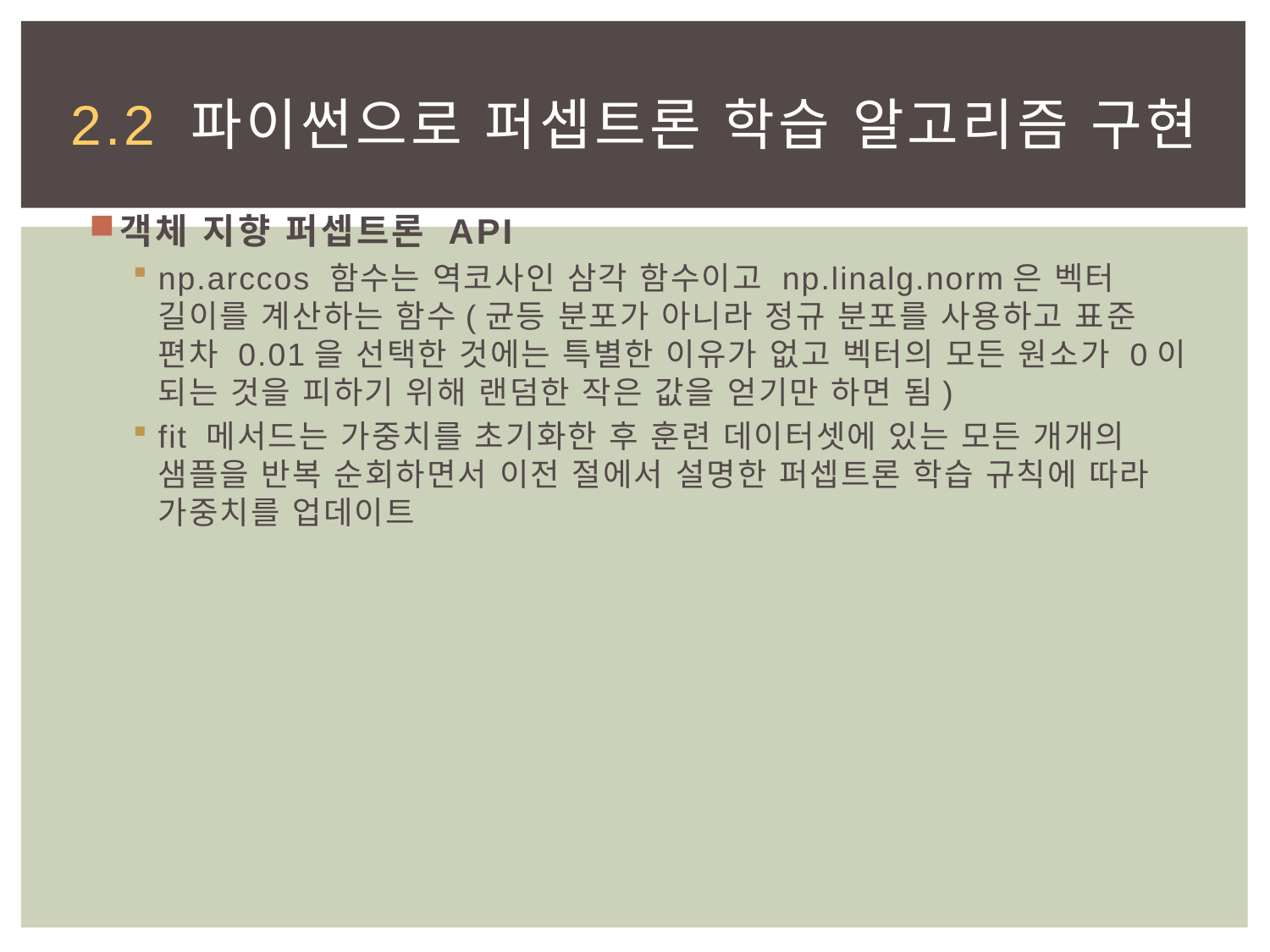

# 2.2 파이썬으로 퍼셉트론 학습 알고리즘 구현
객체 지향 퍼셉트론 API
np.arccos 함수는 역코사인 삼각 함수이고 np.linalg.norm은 벡터 길이를 계산하는 함수(균등 분포가 아니라 정규 분포를 사용하고 표준 편차 0.01을 선택한 것에는 특별한 이유가 없고 벡터의 모든 원소가 0이 되는 것을 피하기 위해 랜덤한 작은 값을 얻기만 하면 됨)
fit 메서드는 가중치를 초기화한 후 훈련 데이터셋에 있는 모든 개개의 샘플을 반복 순회하면서 이전 절에서 설명한 퍼셉트론 학습 규칙에 따라 가중치를 업데이트